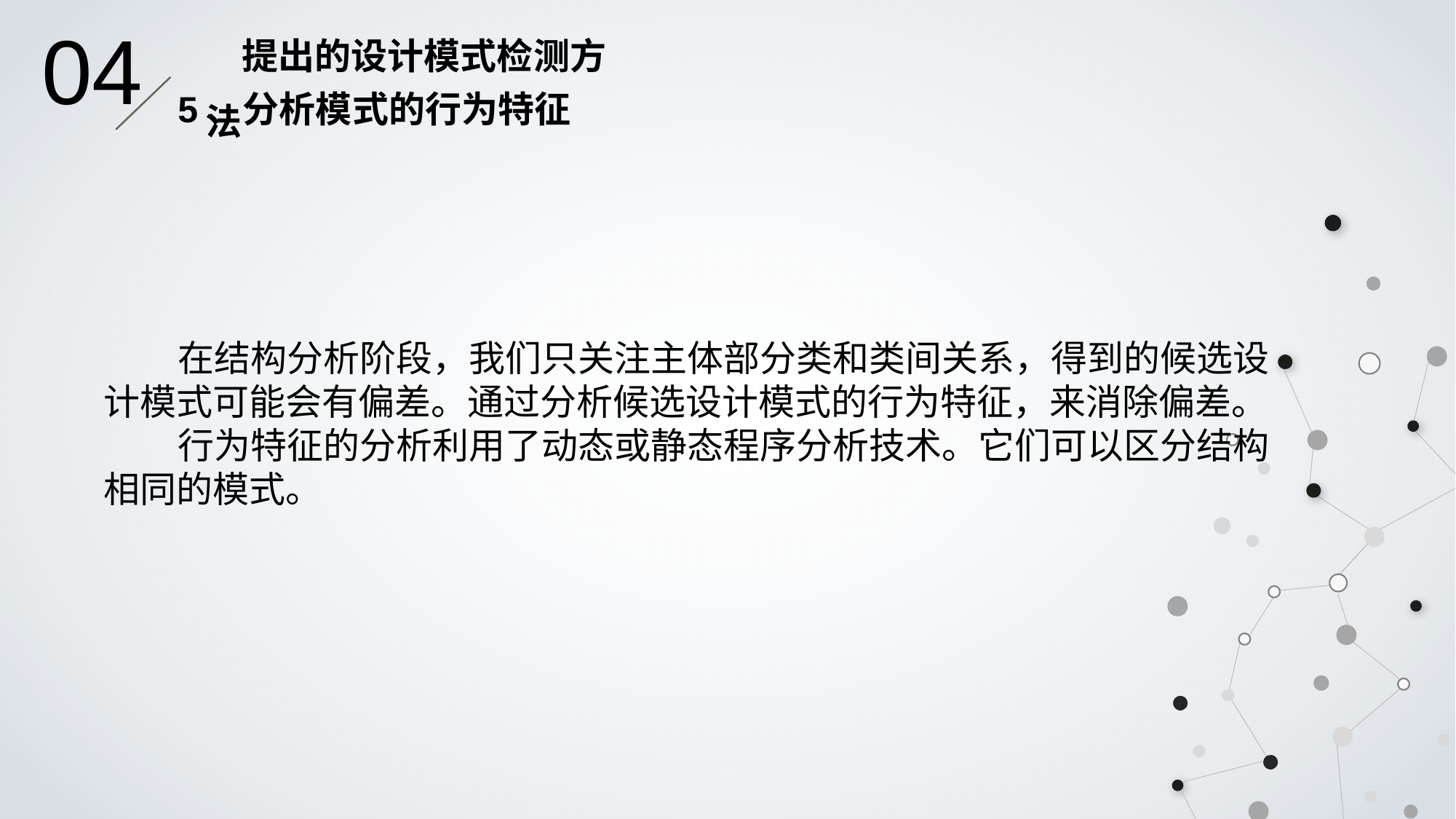

提出的设计模式检测方法
04
5、分析模式的行为特征

        在结构分析阶段，我们只关注主体部分类和类间关系，得到的候选设计模式可能会有偏差。通过分析候选设计模式的行为特征，来消除偏差。
        行为特征的分析利用了动态或静态程序分析技术。它们可以区分结构相同的模式。